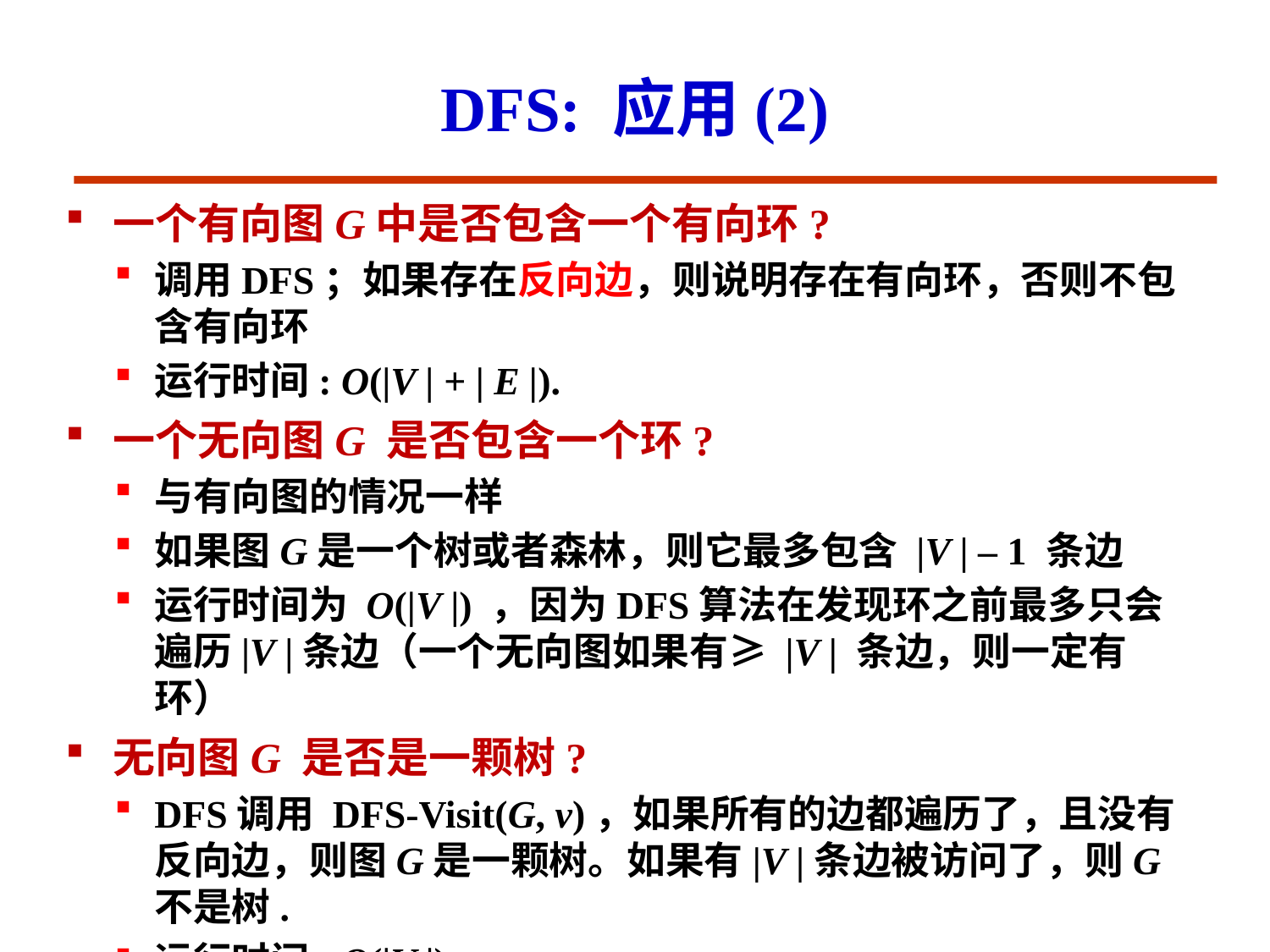

# DFS: 应用(2)
一个有向图G中是否包含一个有向环?
调用DFS；如果存在反向边，则说明存在有向环，否则不包含有向环
运行时间: O(|V | + | E |).
一个无向图G 是否包含一个环?
与有向图的情况一样
如果图G是一个树或者森林，则它最多包含 |V | – 1 条边
运行时间为 O(|V |) ，因为DFS算法在发现环之前最多只会遍历|V |条边（一个无向图如果有≥ |V | 条边，则一定有环）
无向图G 是否是一颗树?
DFS调用 DFS-Visit(G, v)，如果所有的边都遍历了，且没有反向边，则图G是一颗树。如果有|V |条边被访问了，则G不是树.
运行时间: O(|V |).